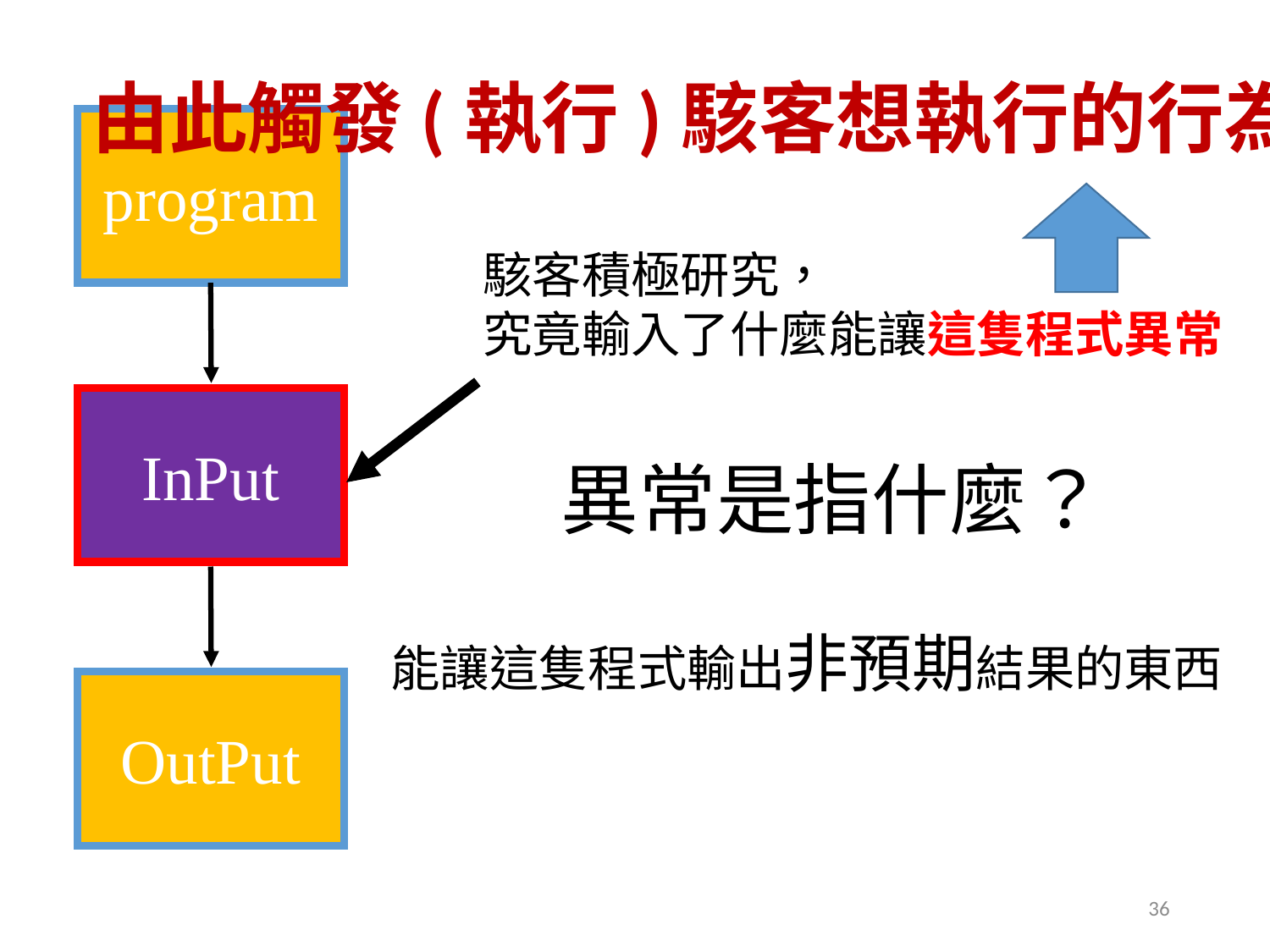

由此觸發(執行)駭客想執行的行為
program

駭客積極研究，
究竟輸入了什麼能讓這隻程式異常
InPut
異常是指什麼？
能讓這隻程式輸出非預期結果的東西
OutPut
36